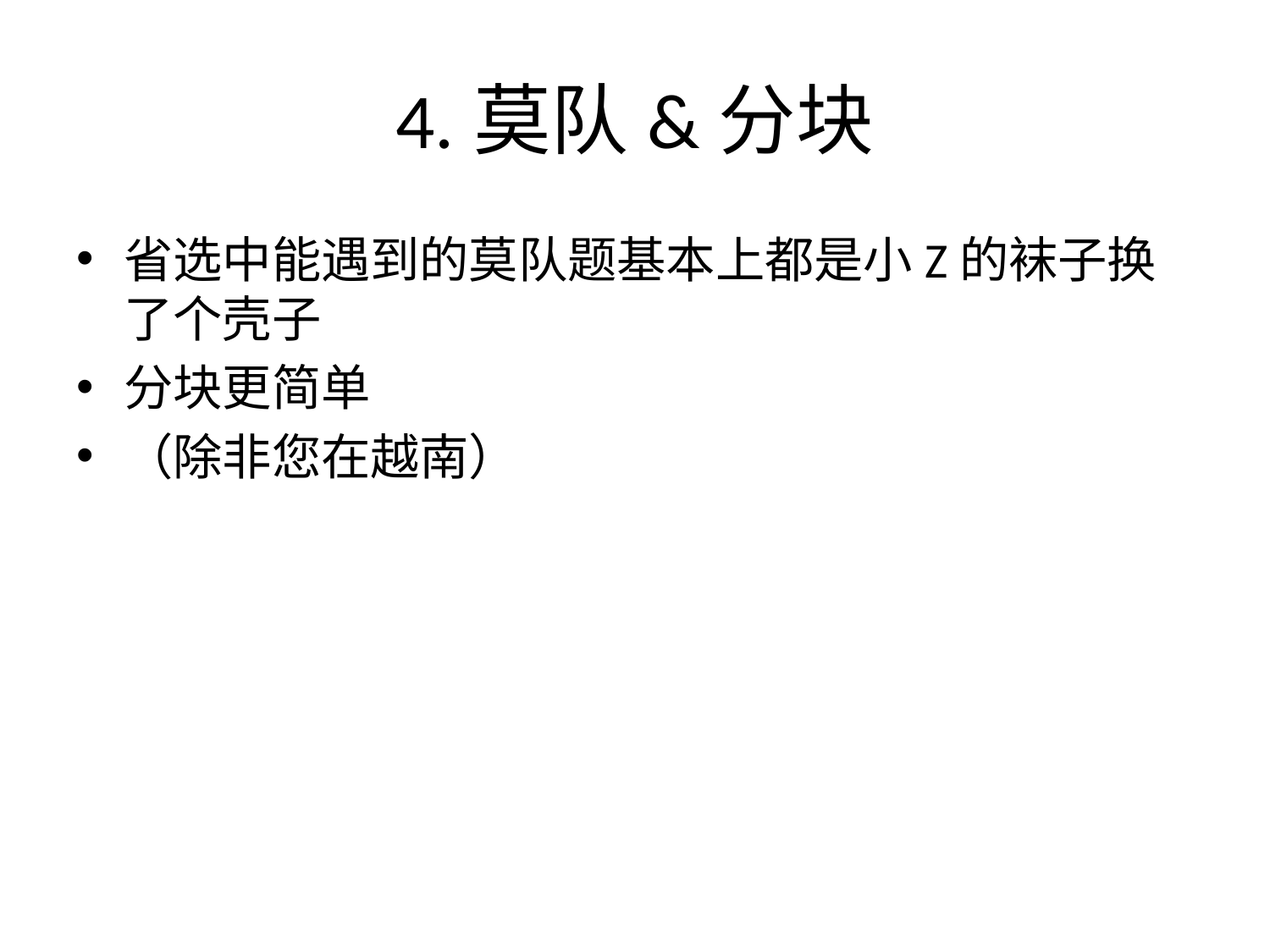

# 4.莫队&分块
省选中能遇到的莫队题基本上都是小Z的袜子换了个壳子
分块更简单
（除非您在越南）